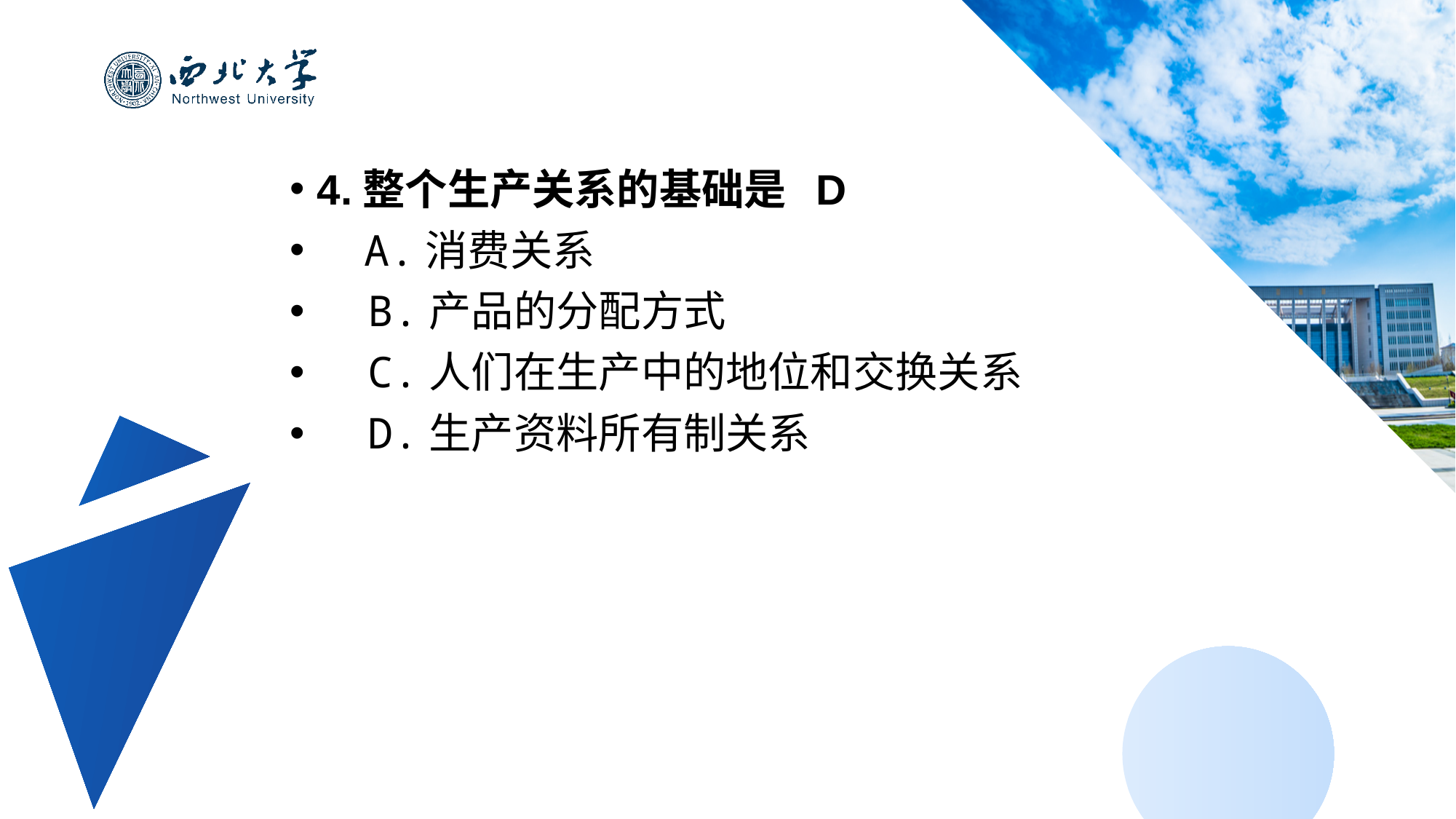

4.整个生产关系的基础是  D
    A.消费关系
  B.产品的分配方式
  C.人们在生产中的地位和交换关系
  D.生产资料所有制关系